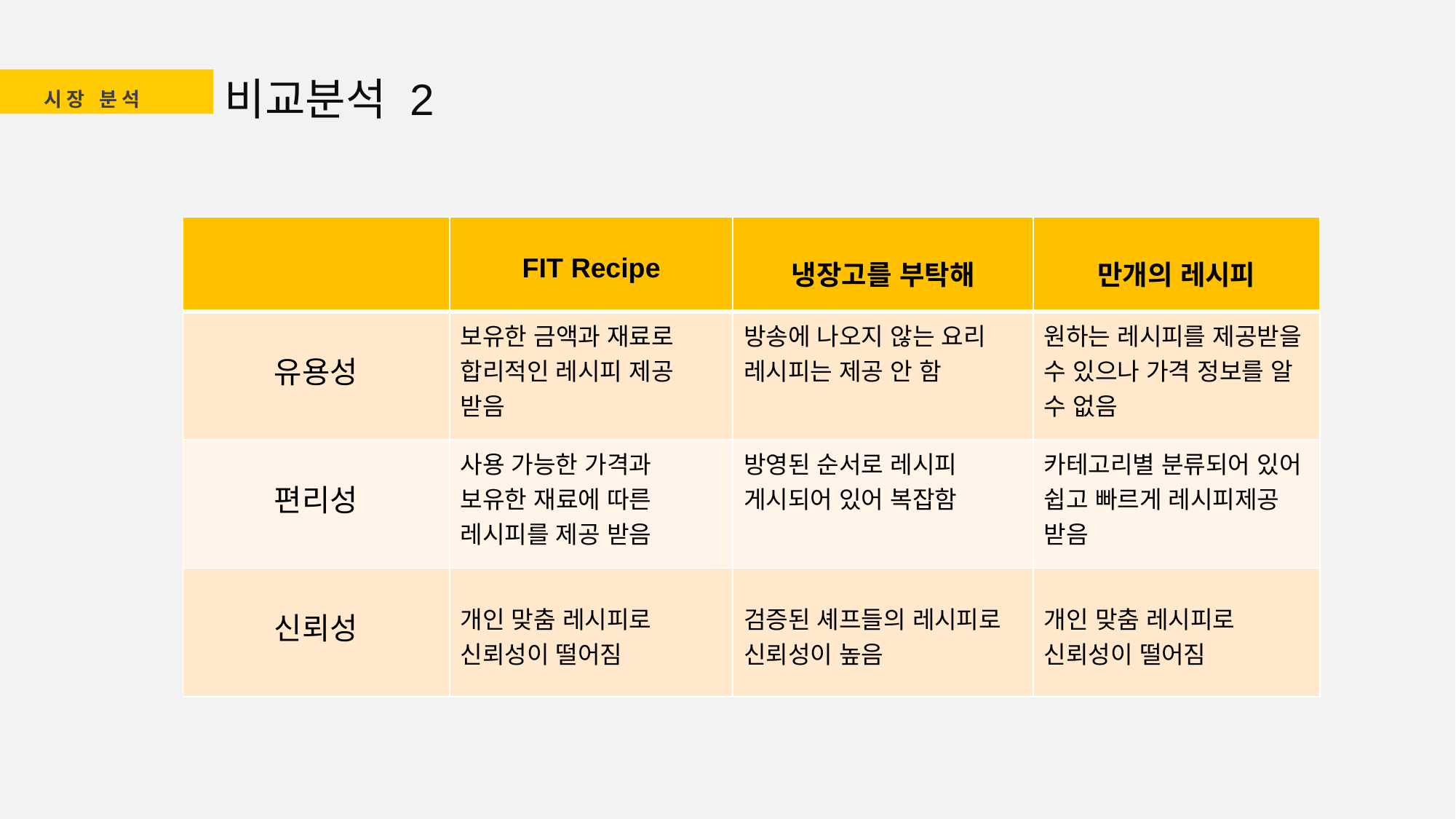

비교분석 2
시장 분석

|  | FIT Recipe | 냉장고를 부탁해 | 만개의 레시피 |
| --- | --- | --- | --- |
| 유용성 | 보유한 금액과 재료로 합리적인 레시피 제공 받음 | 방송에 나오지 않는 요리 레시피는 제공 안 함 | 원하는 레시피를 제공받을 수 있으나 가격 정보를 알 수 없음 |
| 편리성 | 사용 가능한 가격과 보유한 재료에 따른 레시피를 제공 받음 | 방영된 순서로 레시피 게시되어 있어 복잡함 | 카테고리별 분류되어 있어 쉽고 빠르게 레시피제공 받음 |
| 신뢰성 | 개인 맞춤 레시피로 신뢰성이 떨어짐 | 검증된 셰프들의 레시피로 신뢰성이 높음 | 개인 맞춤 레시피로 신뢰성이 떨어짐 |